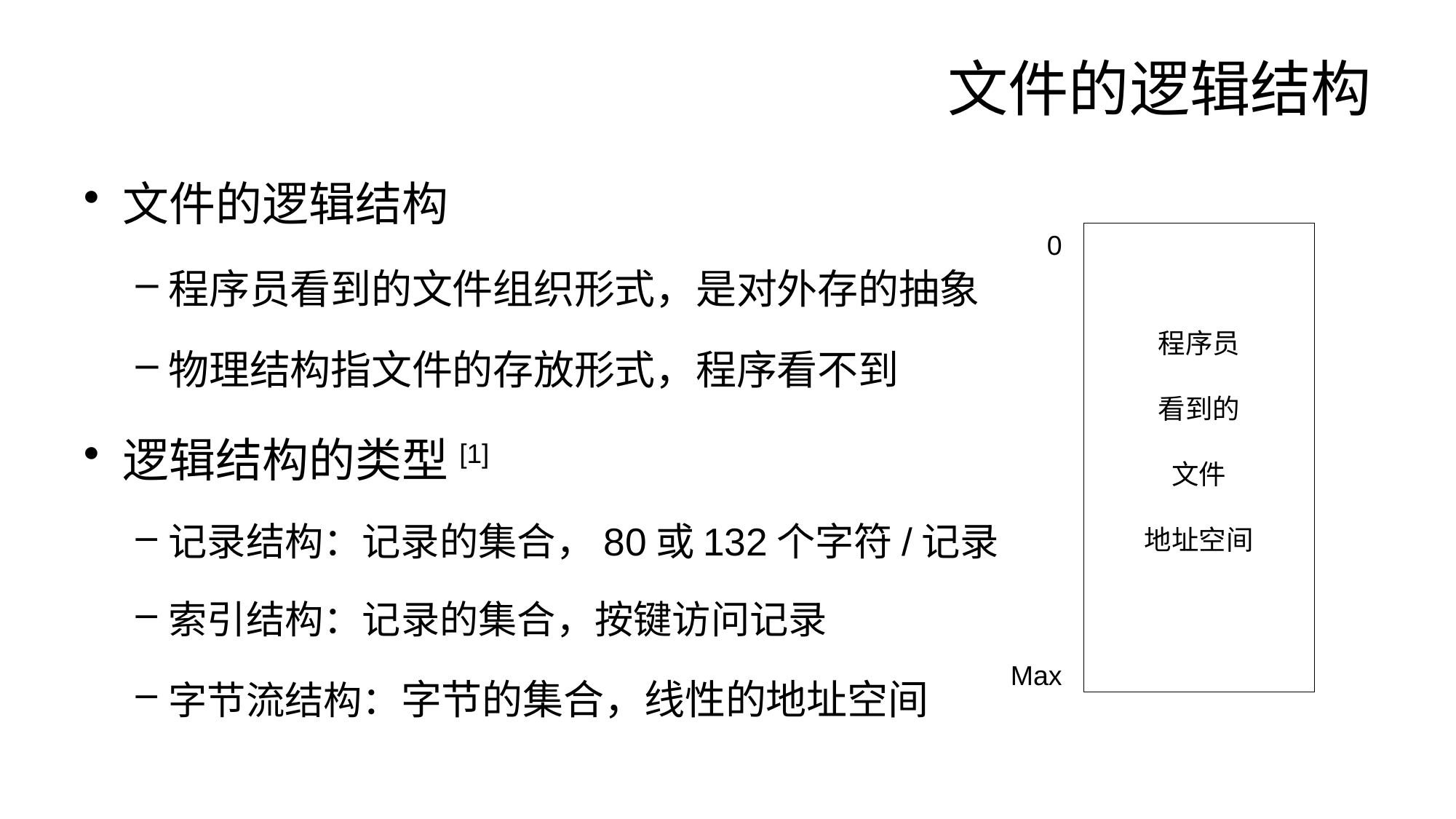

# 文件的逻辑结构
文件的逻辑结构
程序员看到的文件组织形式，是对外存的抽象
物理结构指文件的存放形式，程序看不到
逻辑结构的类型[1]
记录结构：记录的集合，80或132个字符/记录
索引结构：记录的集合，按键访问记录
字节流结构：字节的集合，线性的地址空间
0

程序员

看到的

文件

地址空间

Max